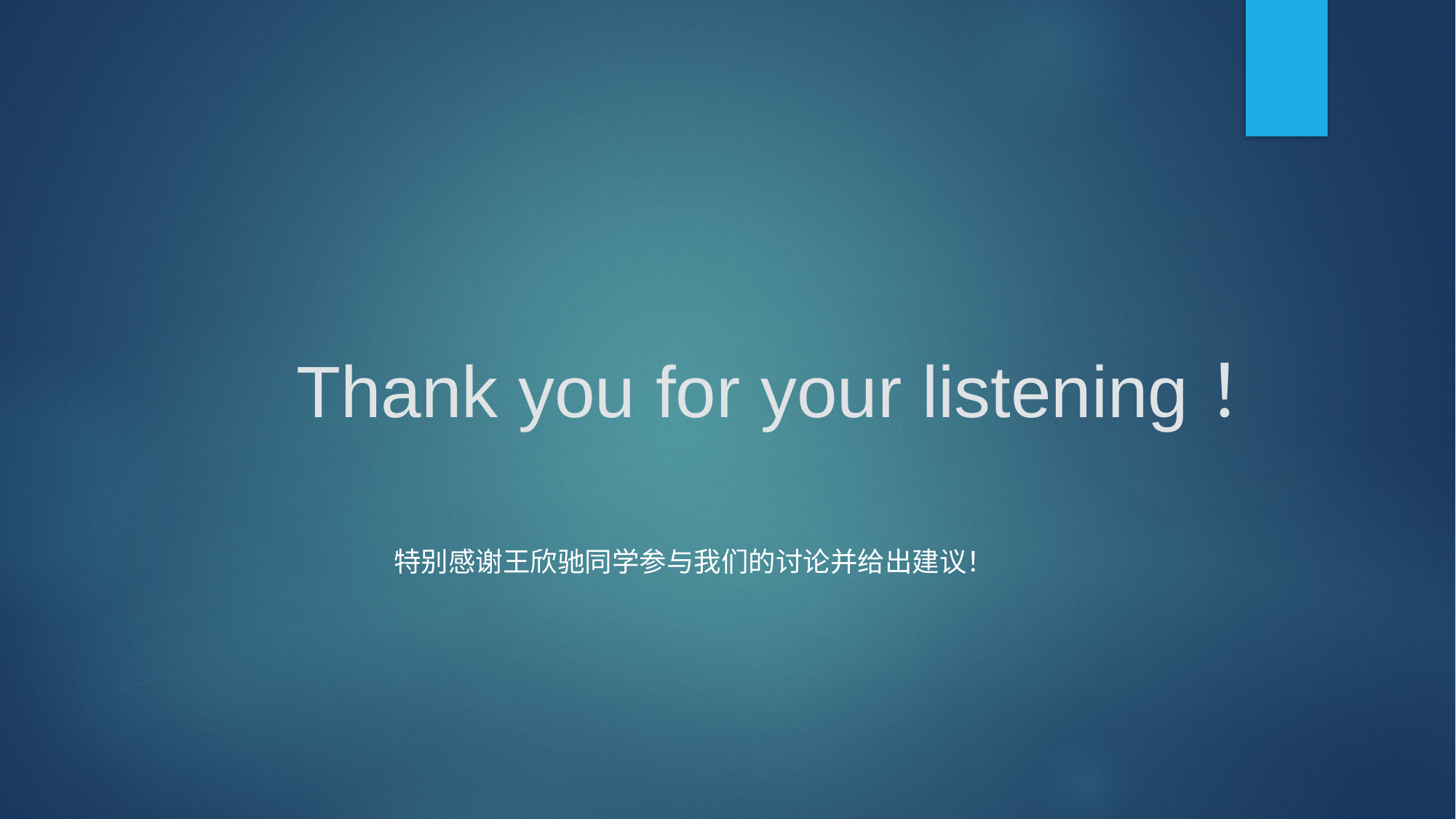

# Thank you for your listening！
特别感谢王欣驰同学参与我们的讨论并给出建议！